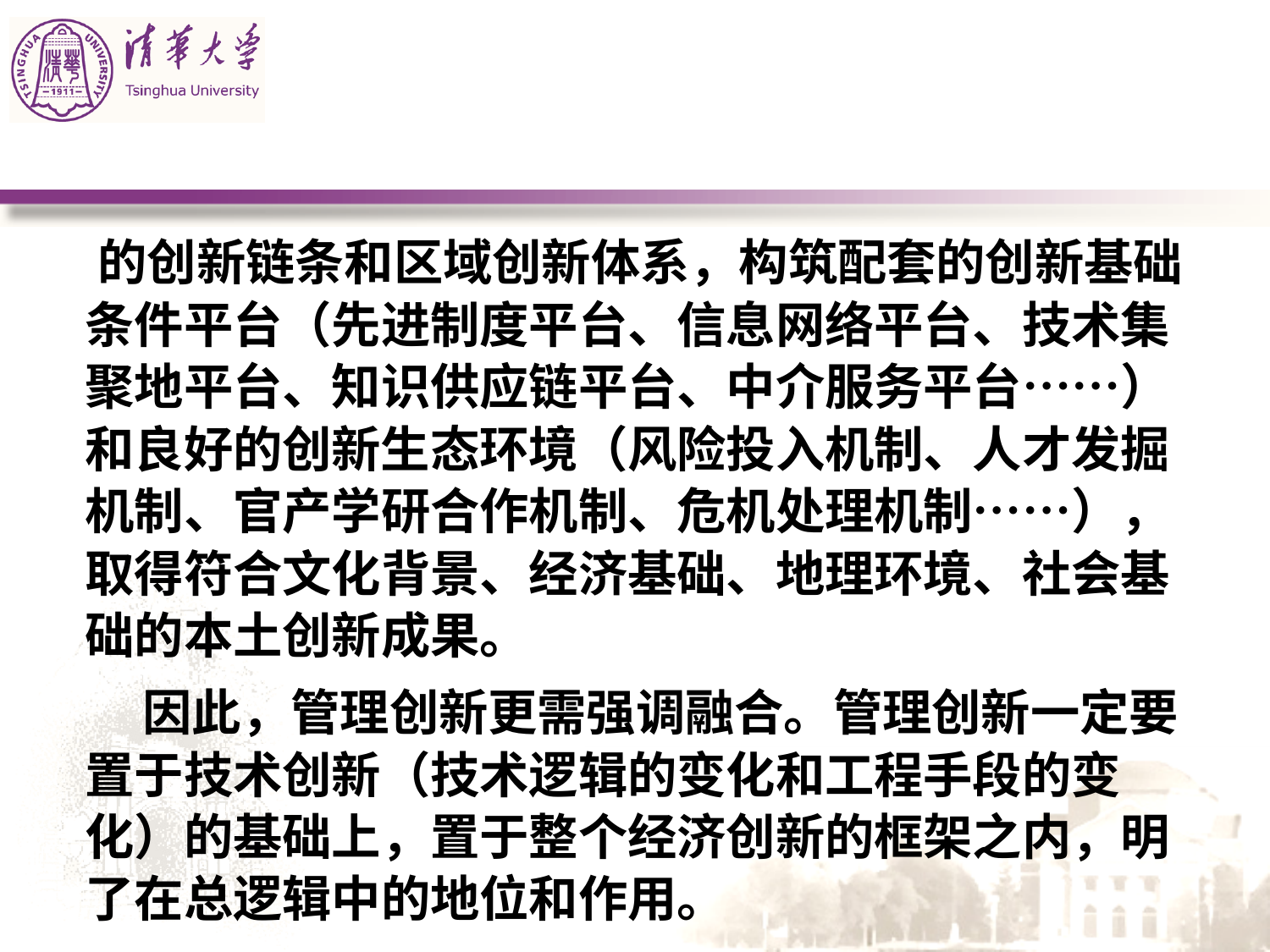

#
 的创新链条和区域创新体系，构筑配套的创新基础条件平台（先进制度平台、信息网络平台、技术集聚地平台、知识供应链平台、中介服务平台……）和良好的创新生态环境（风险投入机制、人才发掘机制、官产学研合作机制、危机处理机制……），取得符合文化背景、经济基础、地理环境、社会基础的本土创新成果。
     因此，管理创新更需强调融合。管理创新一定要置于技术创新（技术逻辑的变化和工程手段的变化）的基础上，置于整个经济创新的框架之内，明了在总逻辑中的地位和作用。